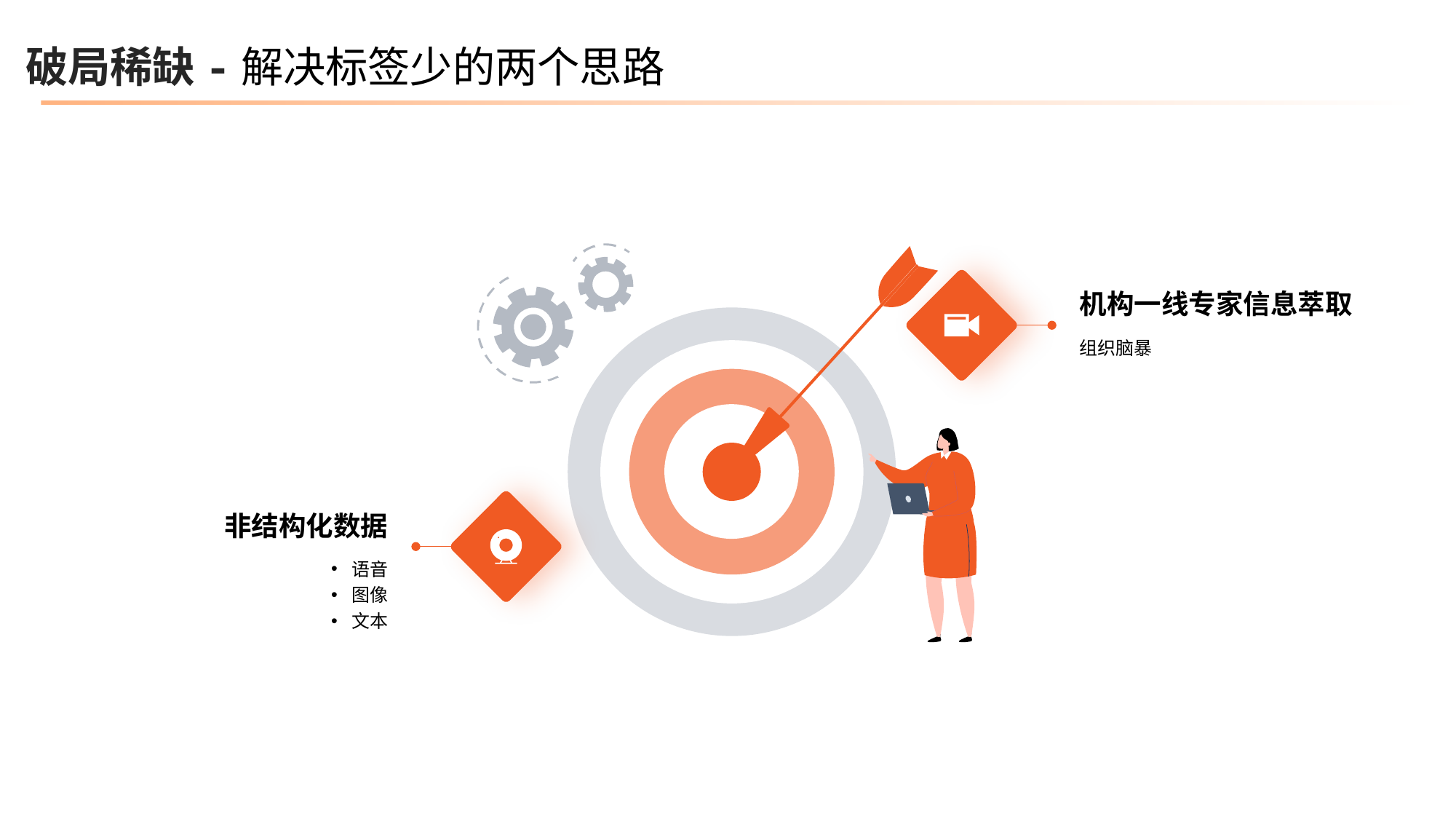

破局稀缺-解决标签少的两个思路

机构一线专家信息萃取

组织脑暴
非结构化数据

语音
图像
文本